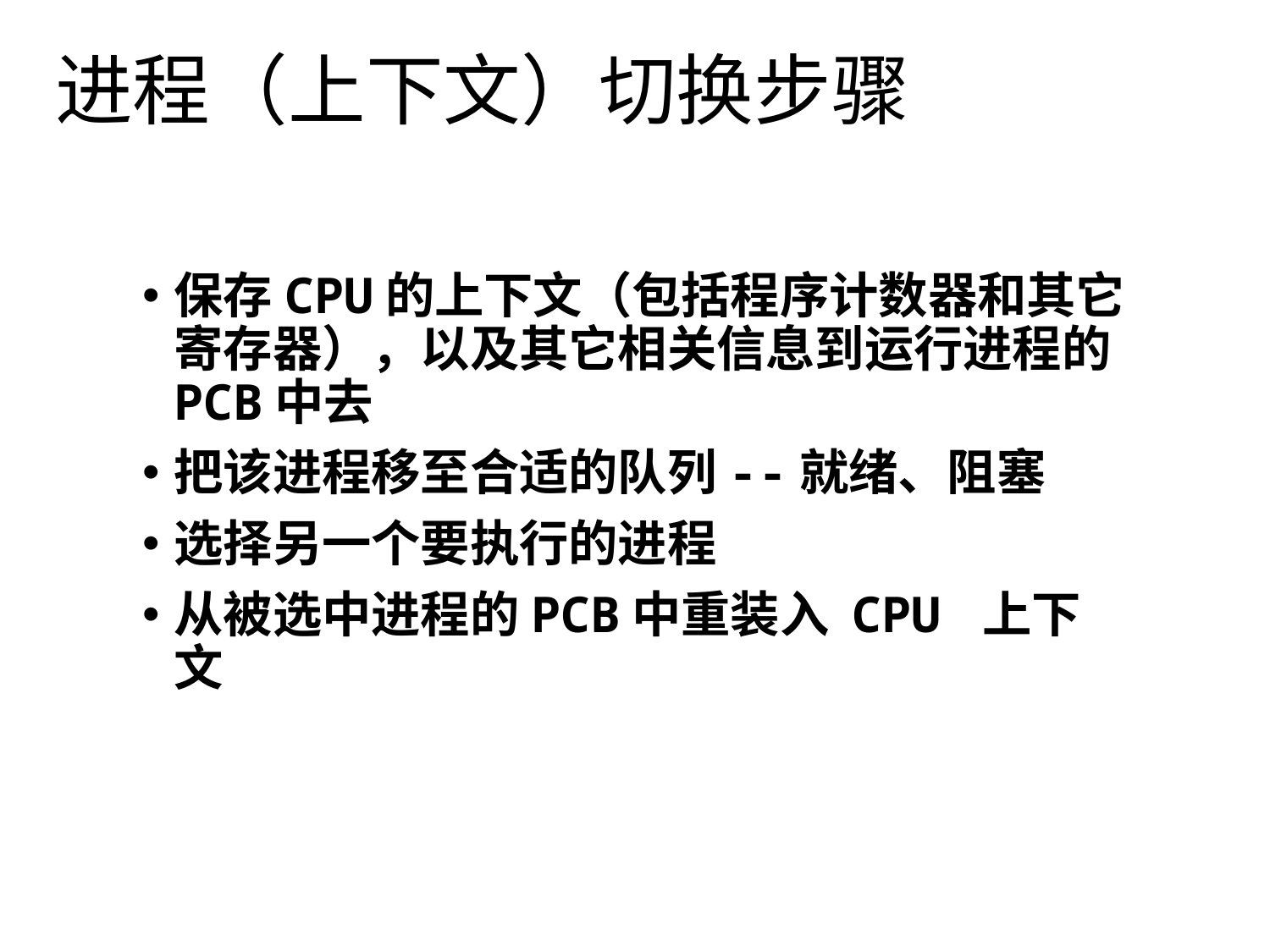

# 进程（上下文）切换步骤
保存CPU的上下文（包括程序计数器和其它寄存器），以及其它相关信息到运行进程的PCB中去
把该进程移至合适的队列--就绪、阻塞
选择另一个要执行的进程
从被选中进程的PCB中重装入 CPU 上下文